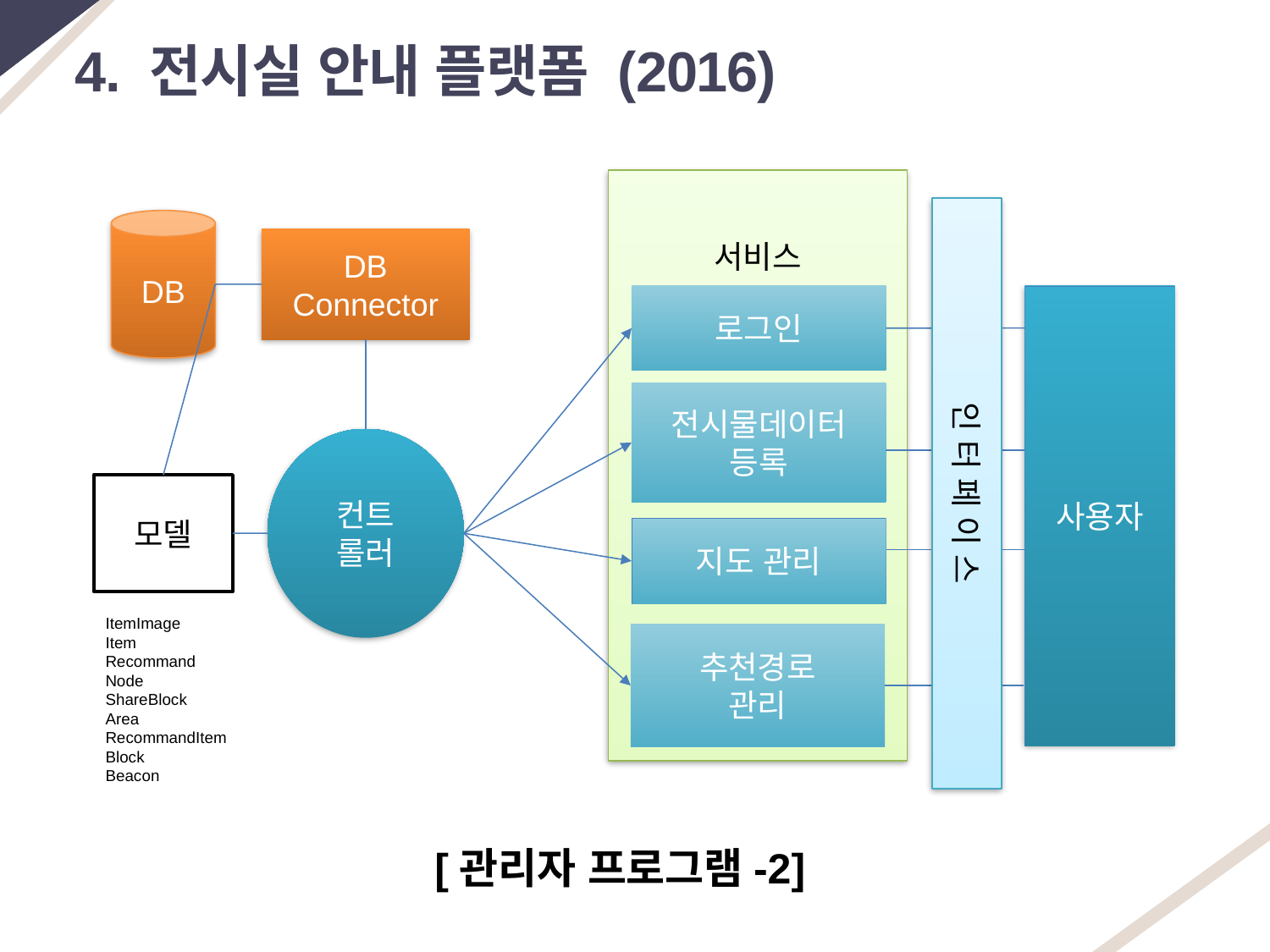

4. 전시실 안내 플랫폼 (2016)
서비스

인 터 페 이 스
DB
DB Connector
로그인
사용자
전시물데이터
등록
컨트
롤러
모델
지도 관리
ItemImage
Item
Recommand
Node
ShareBlock
Area
RecommandItem
Block
Beacon
추천경로
관리
[관리자 프로그램-2]